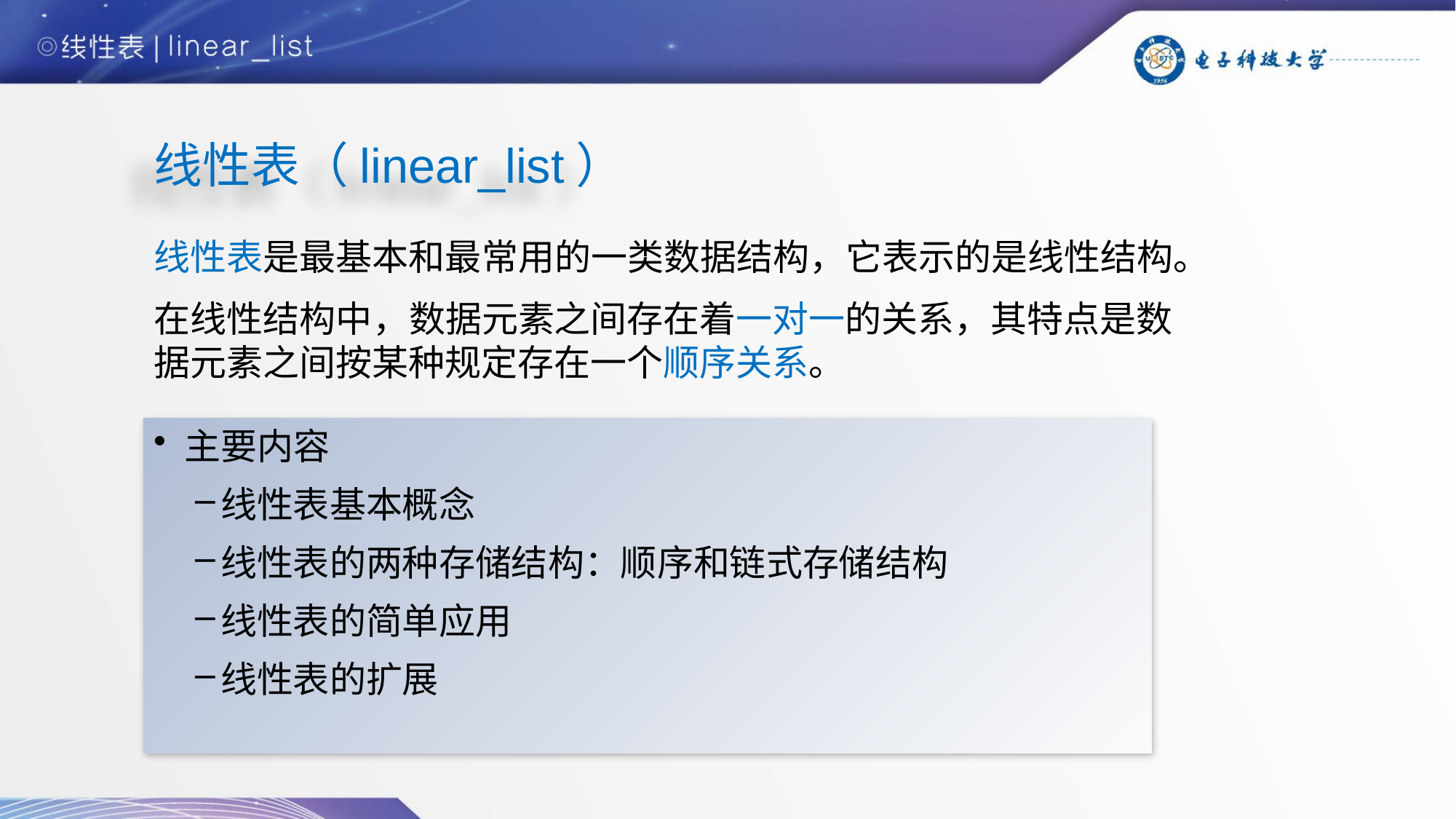

# 线性表（linear_list）
线性表是最基本和最常用的一类数据结构，它表示的是线性结构。
在线性结构中，数据元素之间存在着一对一的关系，其特点是数据元素之间按某种规定存在一个顺序关系。
主要内容
线性表基本概念
线性表的两种存储结构：顺序和链式存储结构
线性表的简单应用
线性表的扩展